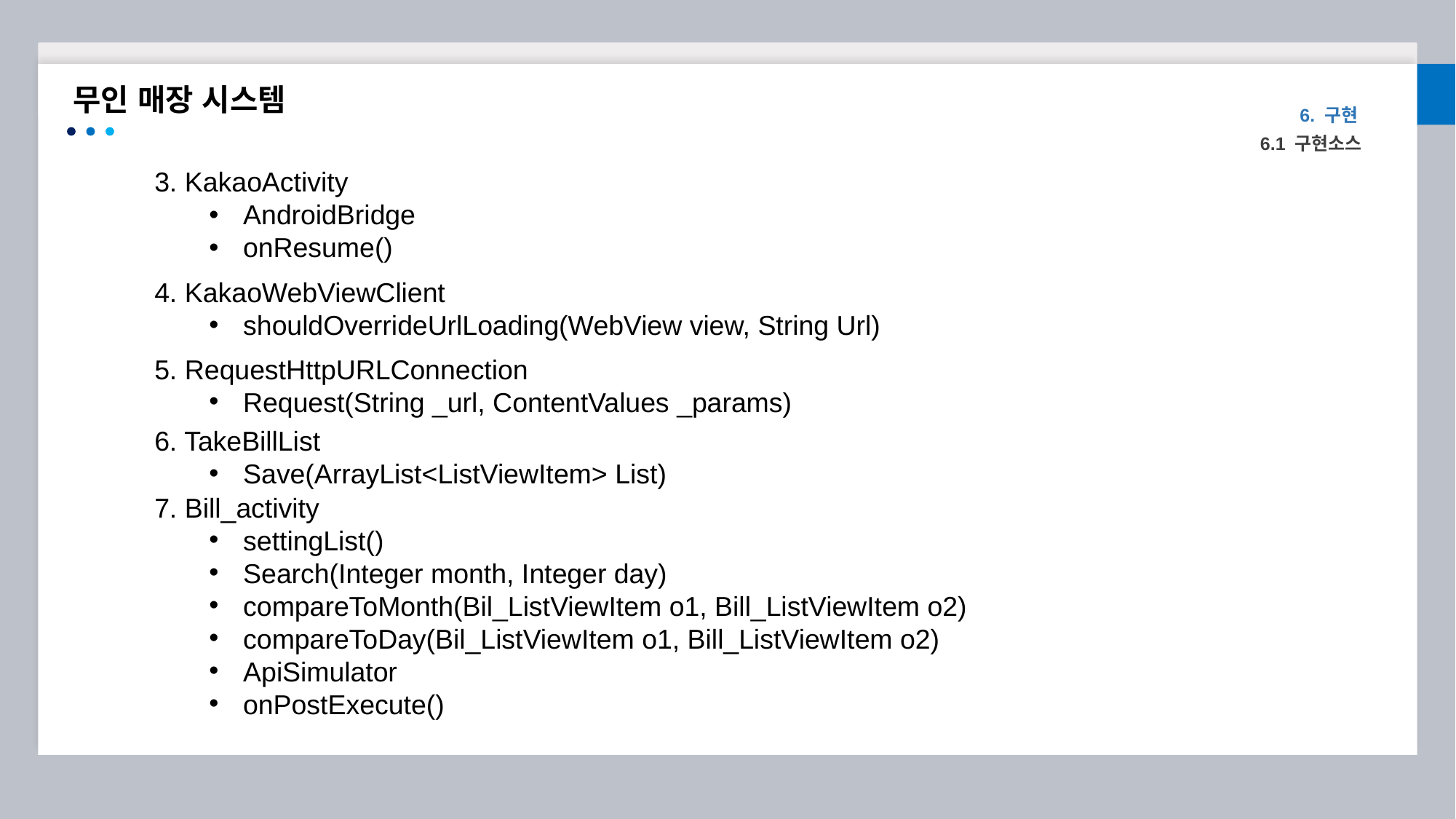

무인 매장 시스템
6. 구현
6.1 구현소스

3. KakaoActivity
AndroidBridge
onResume()
4. KakaoWebViewClient
shouldOverrideUrlLoading(WebView view, String Url)

5. RequestHttpURLConnection
Request(String _url, ContentValues _params)
6. TakeBillList
Save(ArrayList<ListViewItem> List)
7. Bill_activity
settingList()
Search(Integer month, Integer day)
compareToMonth(Bil_ListViewItem o1, Bill_ListViewItem o2)
compareToDay(Bil_ListViewItem o1, Bill_ListViewItem o2)
ApiSimulator
onPostExecute()